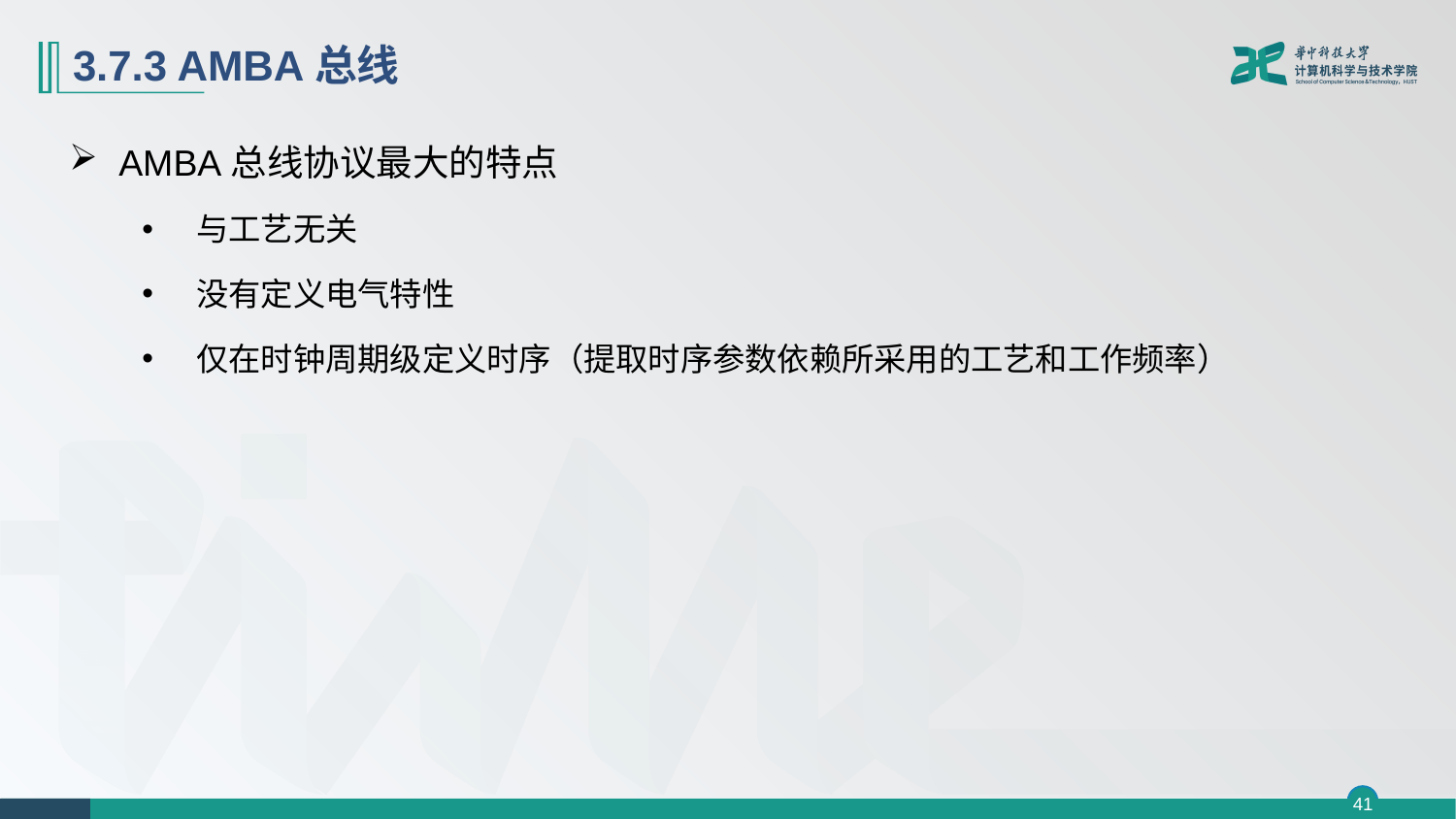

# 3.7.3 AMBA总线
  AMBA总线协议最大的特点
与工艺无关
没有定义电气特性
仅在时钟周期级定义时序（提取时序参数依赖所采用的工艺和工作频率）